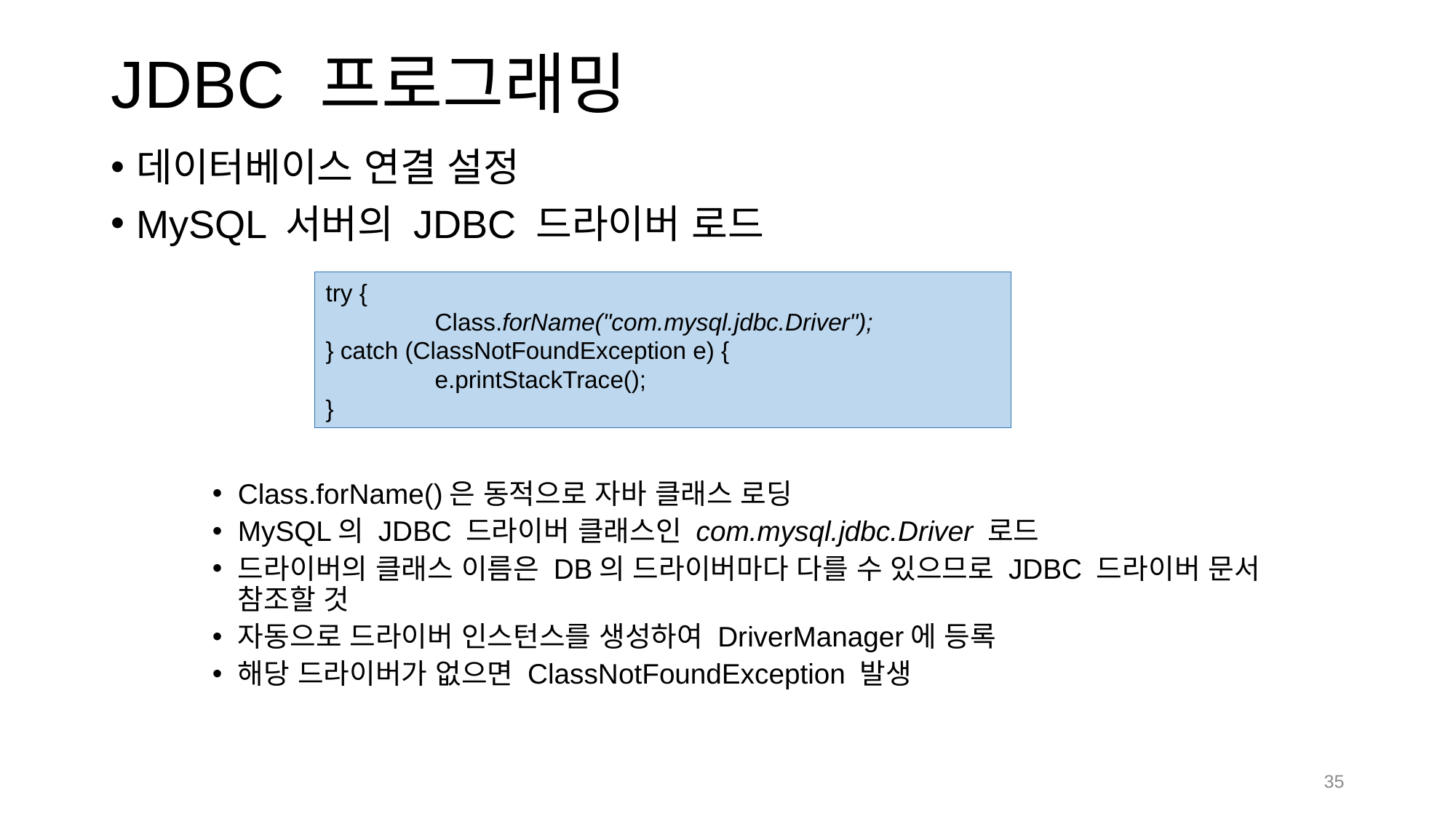

# JDBC 프로그래밍
데이터베이스 연결 설정
MySQL 서버의 JDBC 드라이버 로드

Class.forName()은 동적으로 자바 클래스 로딩
MySQL의 JDBC 드라이버 클래스인 com.mysql.jdbc.Driver 로드
드라이버의 클래스 이름은 DB의 드라이버마다 다를 수 있으므로 JDBC 드라이버 문서 참조할 것
자동으로 드라이버 인스턴스를 생성하여 DriverManager에 등록
해당 드라이버가 없으면 ClassNotFoundException 발생

try {
	Class.forName("com.mysql.jdbc.Driver");
} catch (ClassNotFoundException e) {
	e.printStackTrace();
}
35